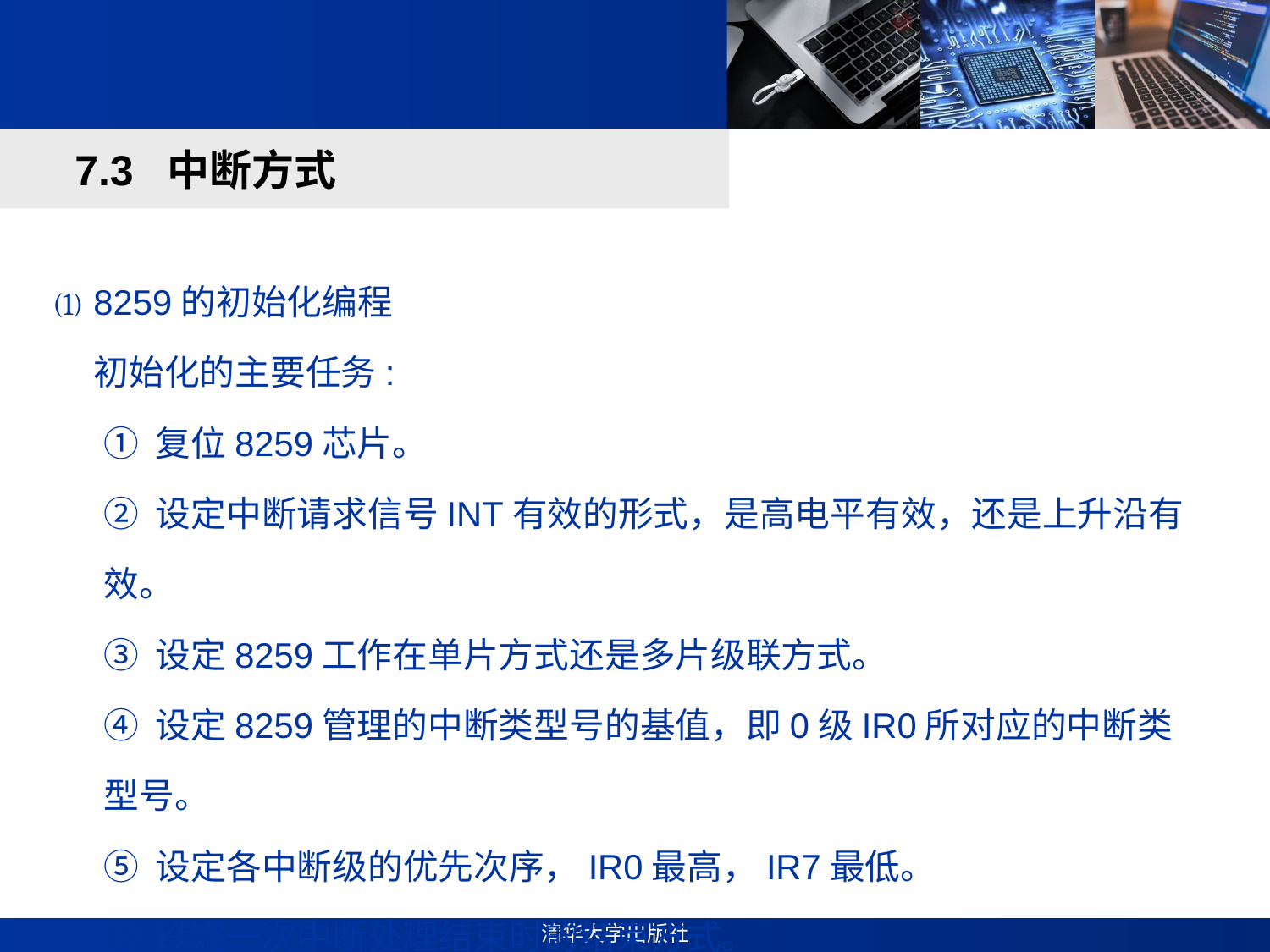

#
7.3  中断方式
⑴ 8259的初始化编程
    初始化的主要任务:
① 复位8259芯片。
② 设定中断请求信号INT有效的形式，是高电平有效，还是上升沿有效。
③ 设定8259工作在单片方式还是多片级联方式。
④ 设定8259管理的中断类型号的基值，即0级IR0所对应的中断类型号。
⑤ 设定各中断级的优先次序，IR0最高，IR7最低。
⑥ 设定一次中断处理结束时的结束方式。